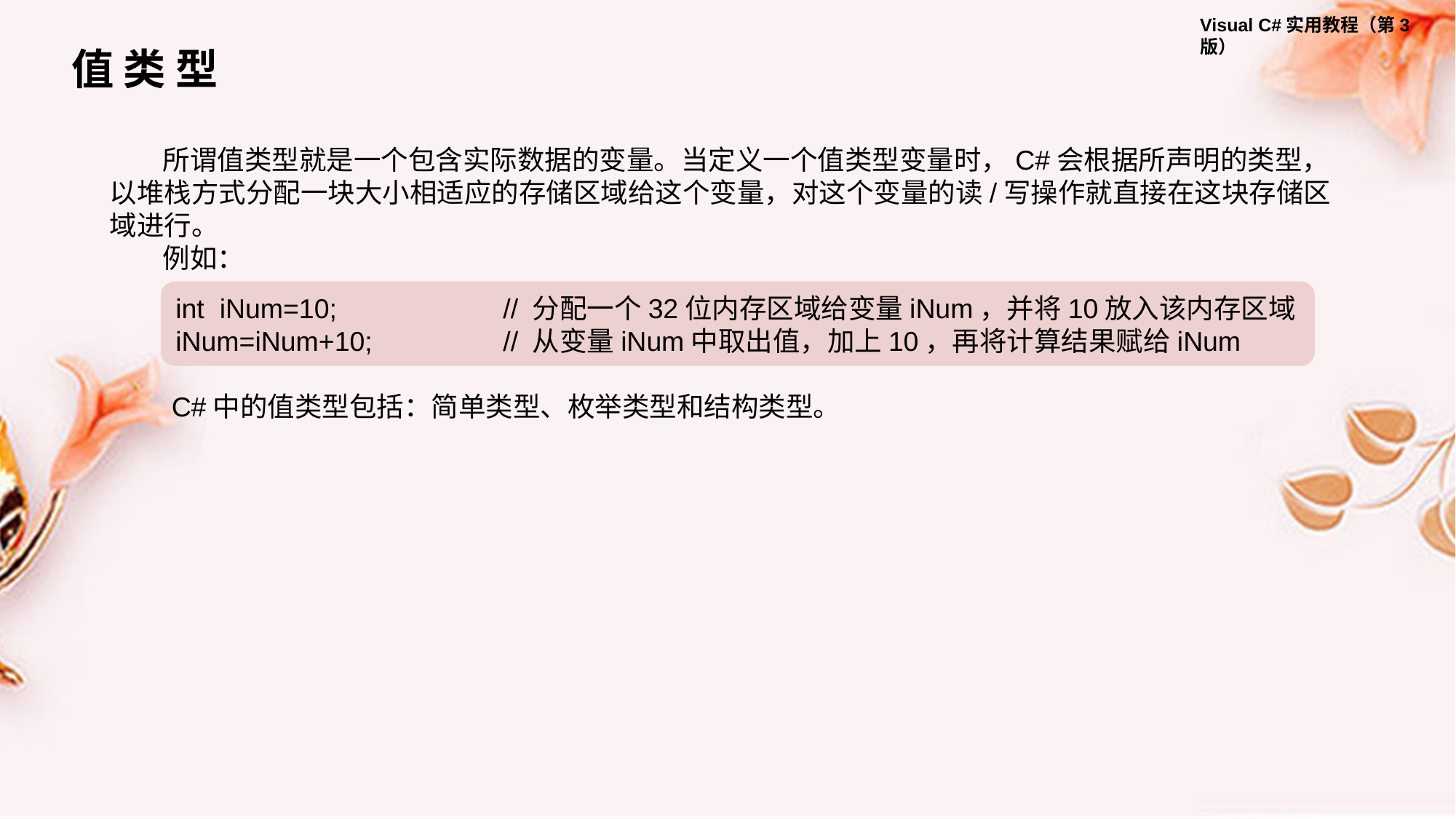

值 类 型
所谓值类型就是一个包含实际数据的变量。当定义一个值类型变量时，C#会根据所声明的类型，以堆栈方式分配一块大小相适应的存储区域给这个变量，对这个变量的读/写操作就直接在这块存储区域进行。
例如：
int  iNum=10;     		// 分配一个32位内存区域给变量iNum，并将10放入该内存区域
iNum=iNum+10;  	 	// 从变量iNum中取出值，加上10，再将计算结果赋给iNum
C#中的值类型包括：简单类型、枚举类型和结构类型。